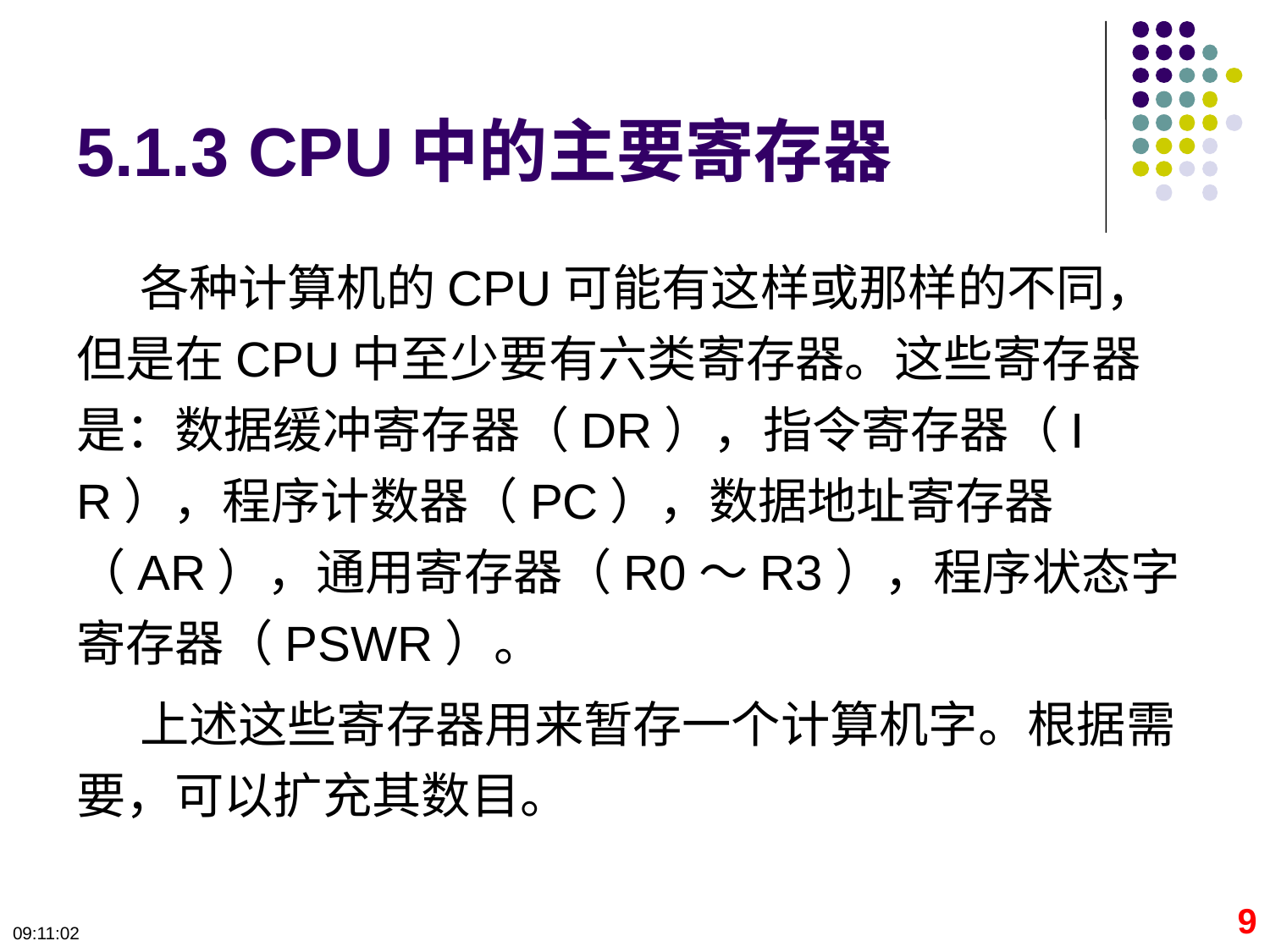

# 5.1.3 CPU中的主要寄存器
各种计算机的CPU可能有这样或那样的不同，但是在CPU中至少要有六类寄存器。这些寄存器是：数据缓冲寄存器（DR），指令寄存器（IR），程序计数器（PC），数据地址寄存器（AR），通用寄存器（R0～R3），程序状态字寄存器（PSWR）。
上述这些寄存器用来暂存一个计算机字。根据需要，可以扩充其数目。
9
09:11:02